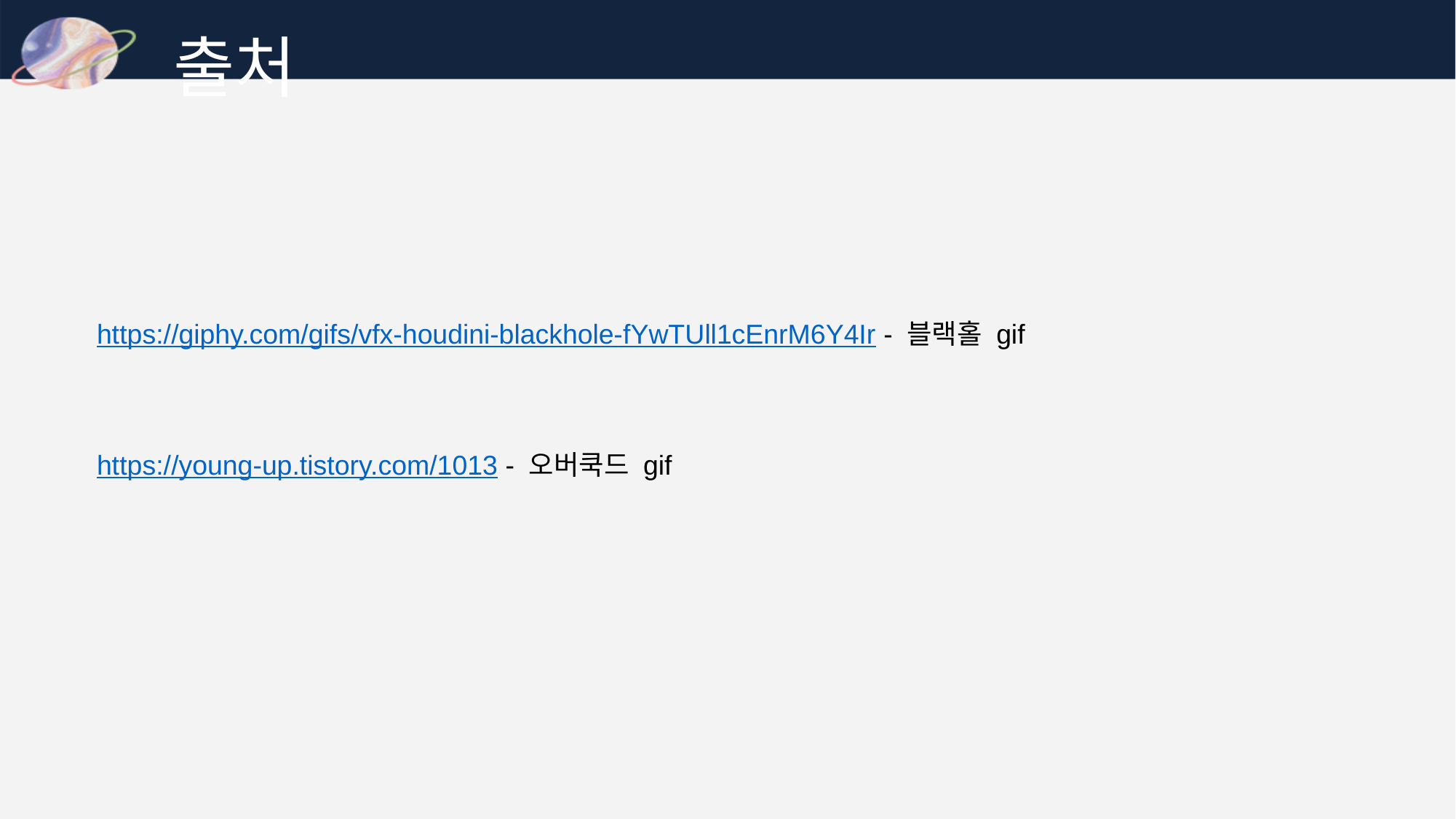

출처
https://giphy.com/gifs/vfx-houdini-blackhole-fYwTUll1cEnrM6Y4Ir - 블랙홀 gif

https://young-up.tistory.com/1013 - 오버쿡드 gif